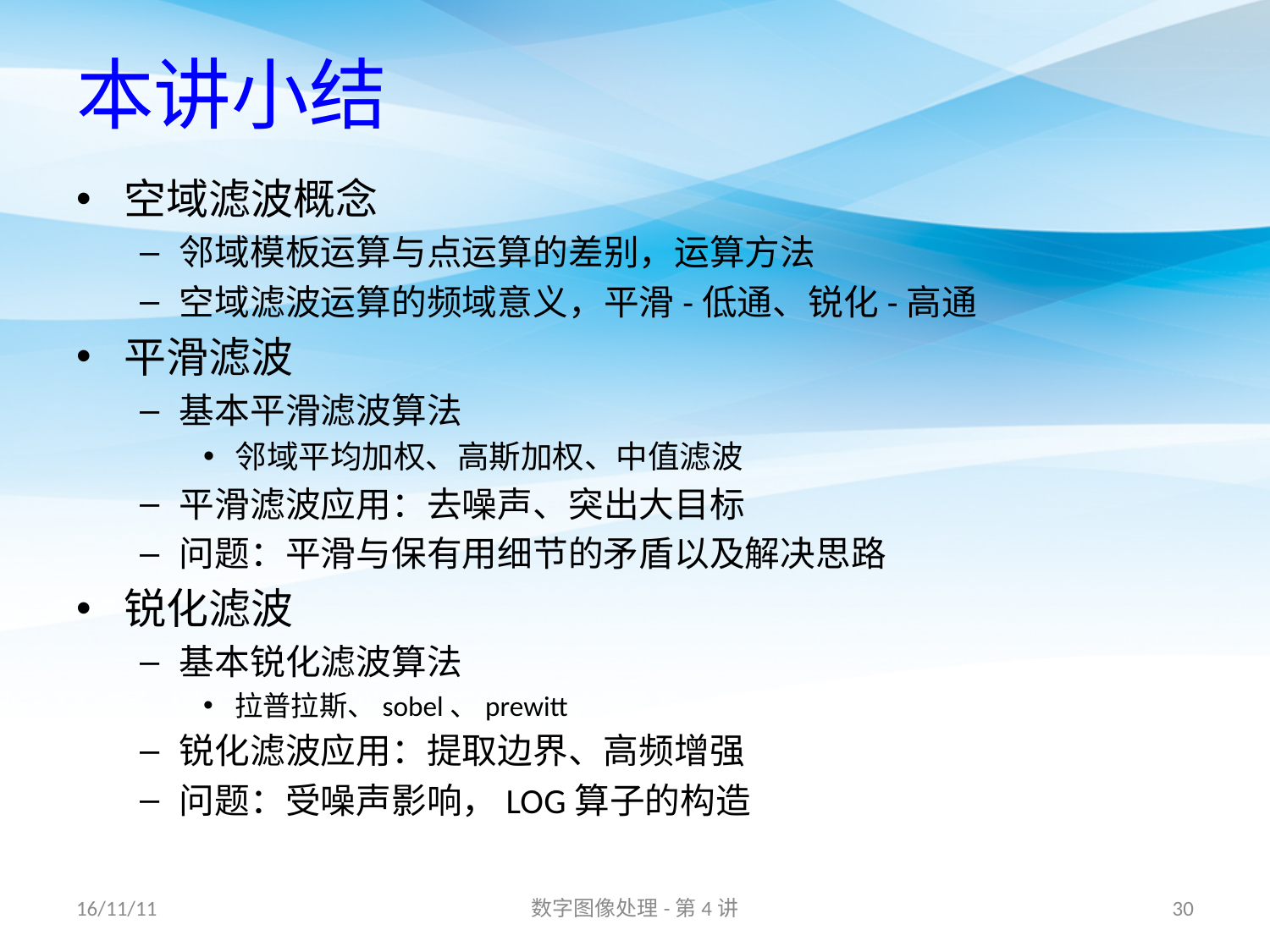

# 本讲小结
空域滤波概念
邻域模板运算与点运算的差别，运算方法
空域滤波运算的频域意义，平滑-低通、锐化-高通
平滑滤波
基本平滑滤波算法
邻域平均加权、高斯加权、中值滤波
平滑滤波应用：去噪声、突出大目标
问题：平滑与保有用细节的矛盾以及解决思路
锐化滤波
基本锐化滤波算法
拉普拉斯、sobel、prewitt
锐化滤波应用：提取边界、高频增强
问题：受噪声影响，LOG算子的构造
16/11/11
数字图像处理-第4讲
30